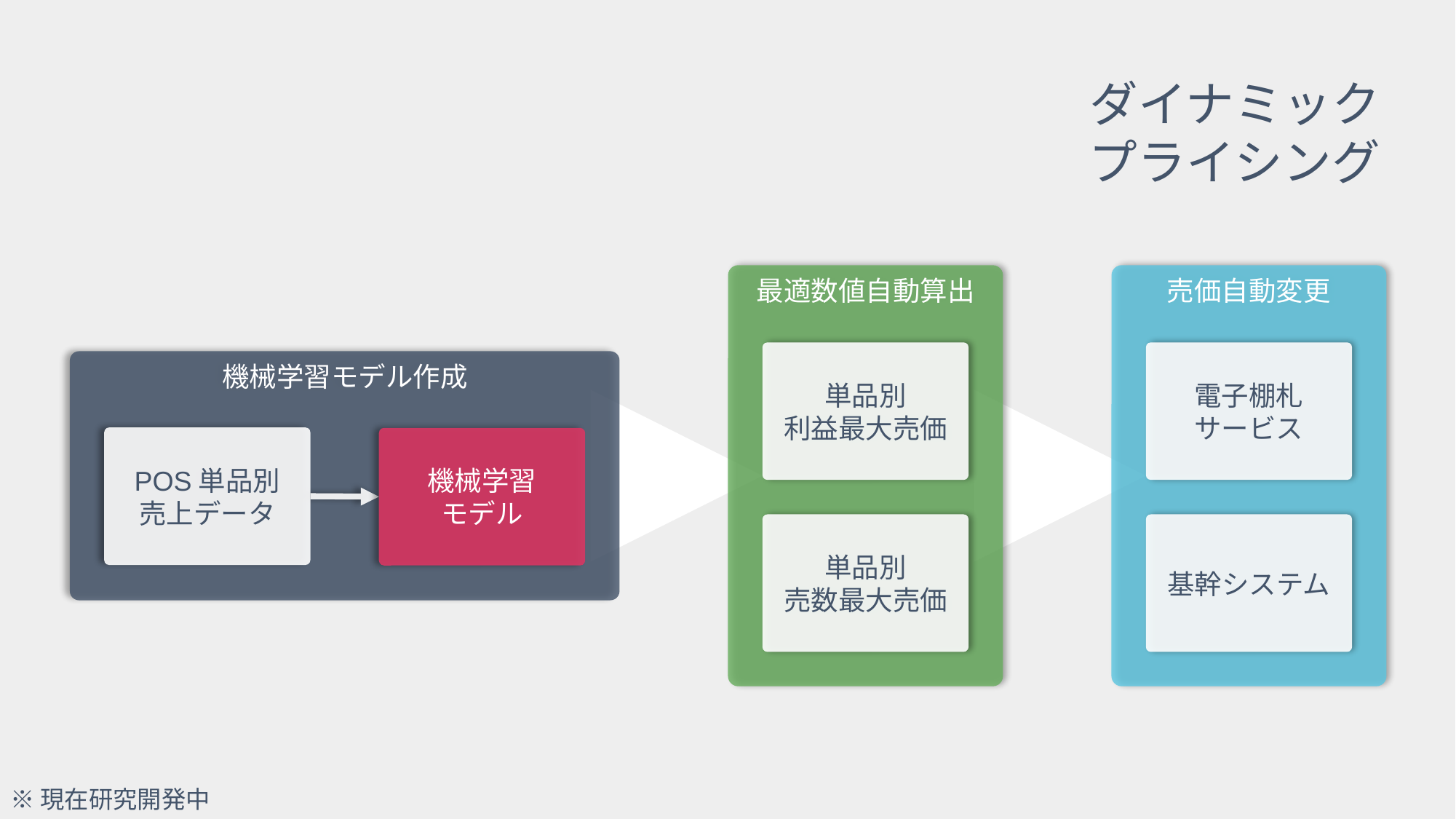

ダイナミック
プライシング
最適数値自動算出
単品別
利益最大売価
単品別
売数最大売価
売価自動変更
電子棚札
サービス
基幹システム
機械学習モデル作成
POS単品別
売上データ
機械学習
モデル

※現在研究開発中